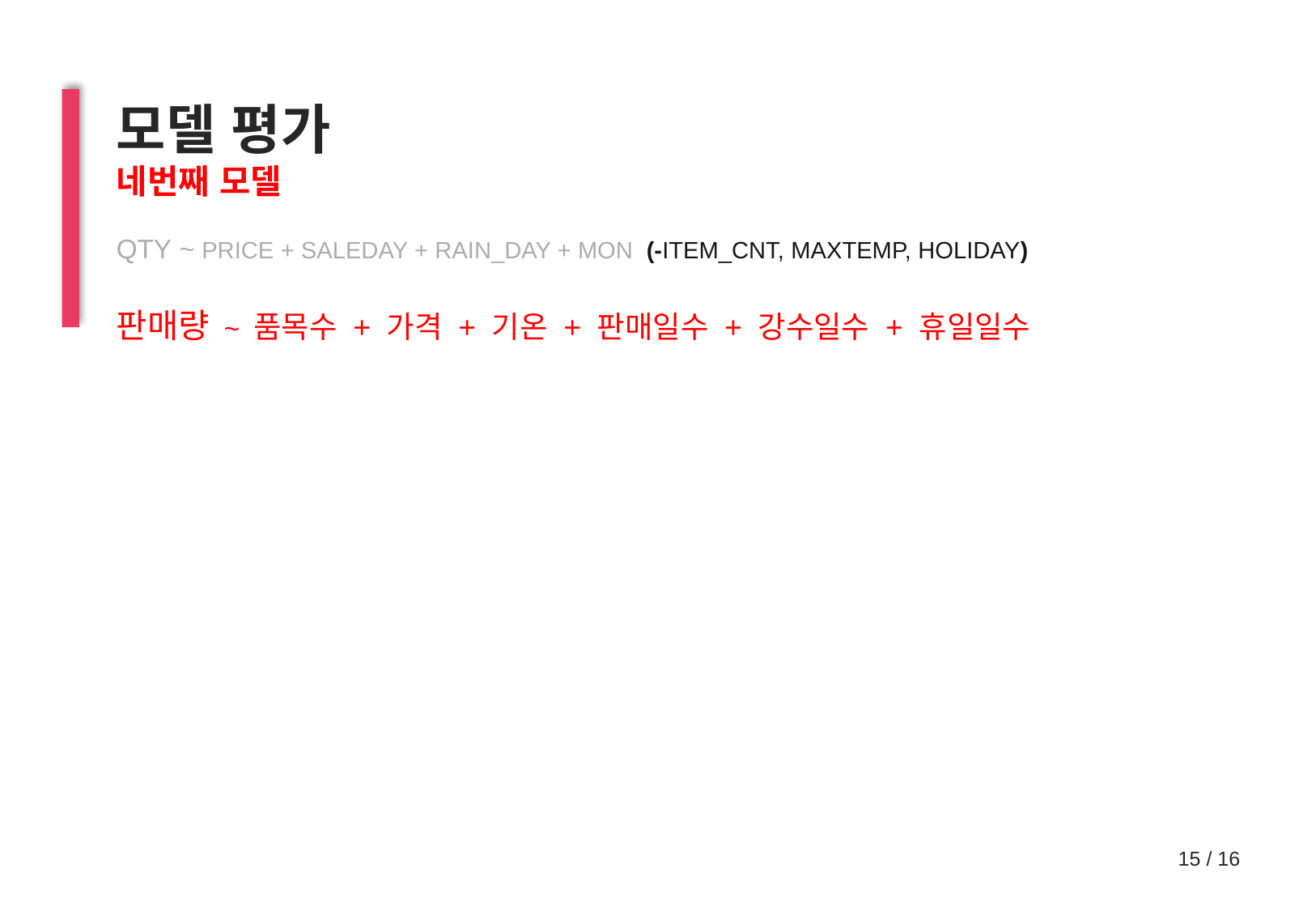

모델 평가
네번째 모델
QTY ~ PRICE + SALEDAY + RAIN_DAY + MON  (-ITEM_CNT, MAXTEMP, HOLIDAY)
판매량 ~ 품목수 + 가격 + 기온 + 판매일수 + 강수일수 + 휴일일수
15 / 16